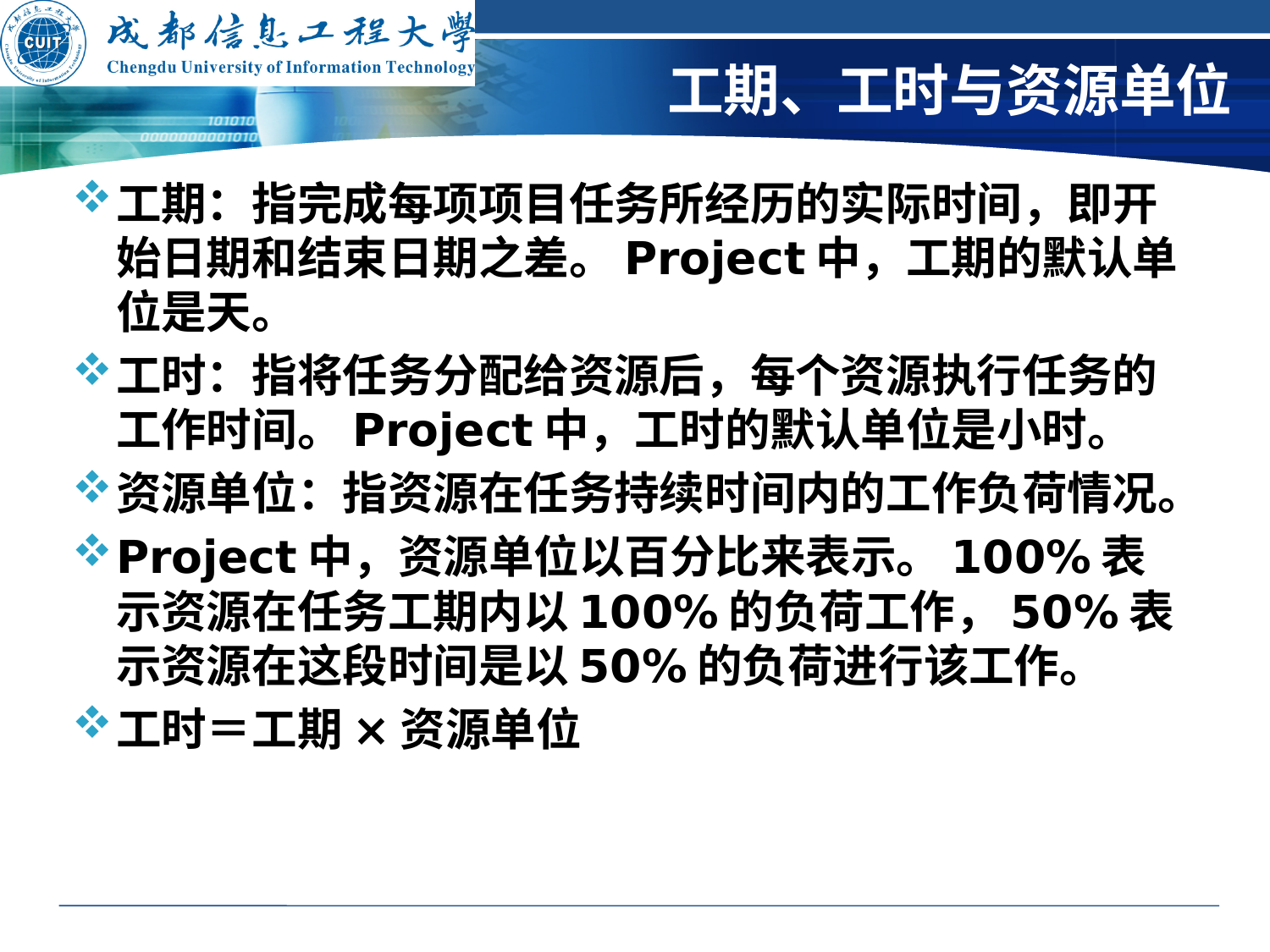

# 工期、工时与资源单位
工期：指完成每项项目任务所经历的实际时间，即开始日期和结束日期之差。Project中，工期的默认单位是天。
工时：指将任务分配给资源后，每个资源执行任务的工作时间。Project中，工时的默认单位是小时。
资源单位：指资源在任务持续时间内的工作负荷情况。
Project中，资源单位以百分比来表示。100%表示资源在任务工期内以100%的负荷工作，50%表示资源在这段时间是以50%的负荷进行该工作。
工时＝工期×资源单位